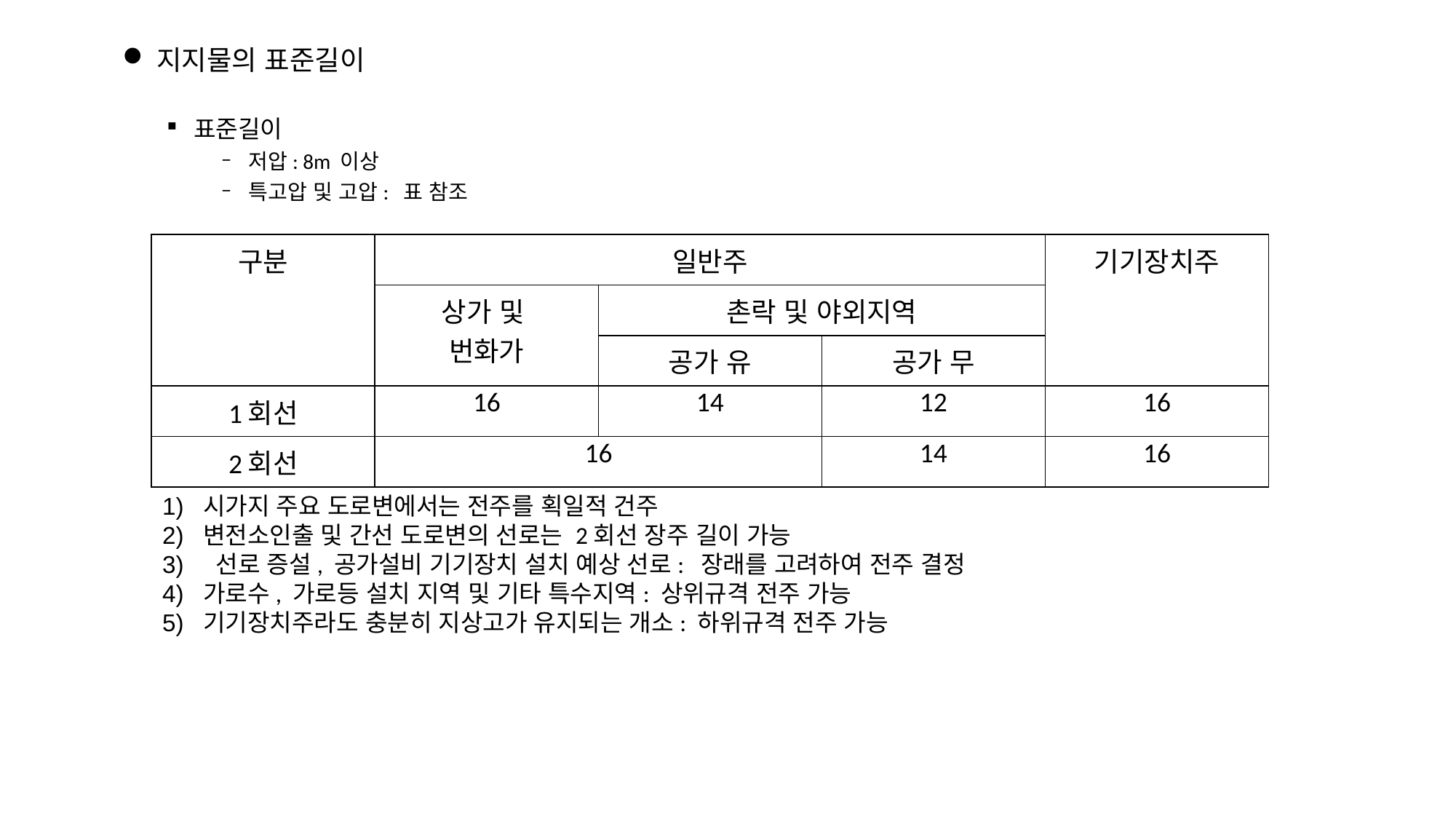

지지물의 표준길이
표준길이
저압: 8m 이상
특고압 및 고압:  표 참조
| 구분 | 일반주 |  |  | 기기장치주 |
| --- | --- | --- | --- | --- |
|  | 상가 및 번화가 | 촌락 및 야외지역 |  |  |
|  |  | 공가 유 | 공가 무 |  |
| 1회선 | 16 | 14 | 12 | 16 |
| 2회선 | 16 |  | 14 | 16 |
시가지 주요 도로변에서는 전주를 획일적 건주
변전소인출 및 간선 도로변의 선로는 2회선 장주 길이 가능
 선로 증설, 공가설비 기기장치 설치 예상 선로:  장래를 고려하여 전주 결정
가로수, 가로등 설치 지역 및 기타 특수지역: 상위규격 전주 가능
기기장치주라도 충분히 지상고가 유지되는 개소: 하위규격 전주 가능